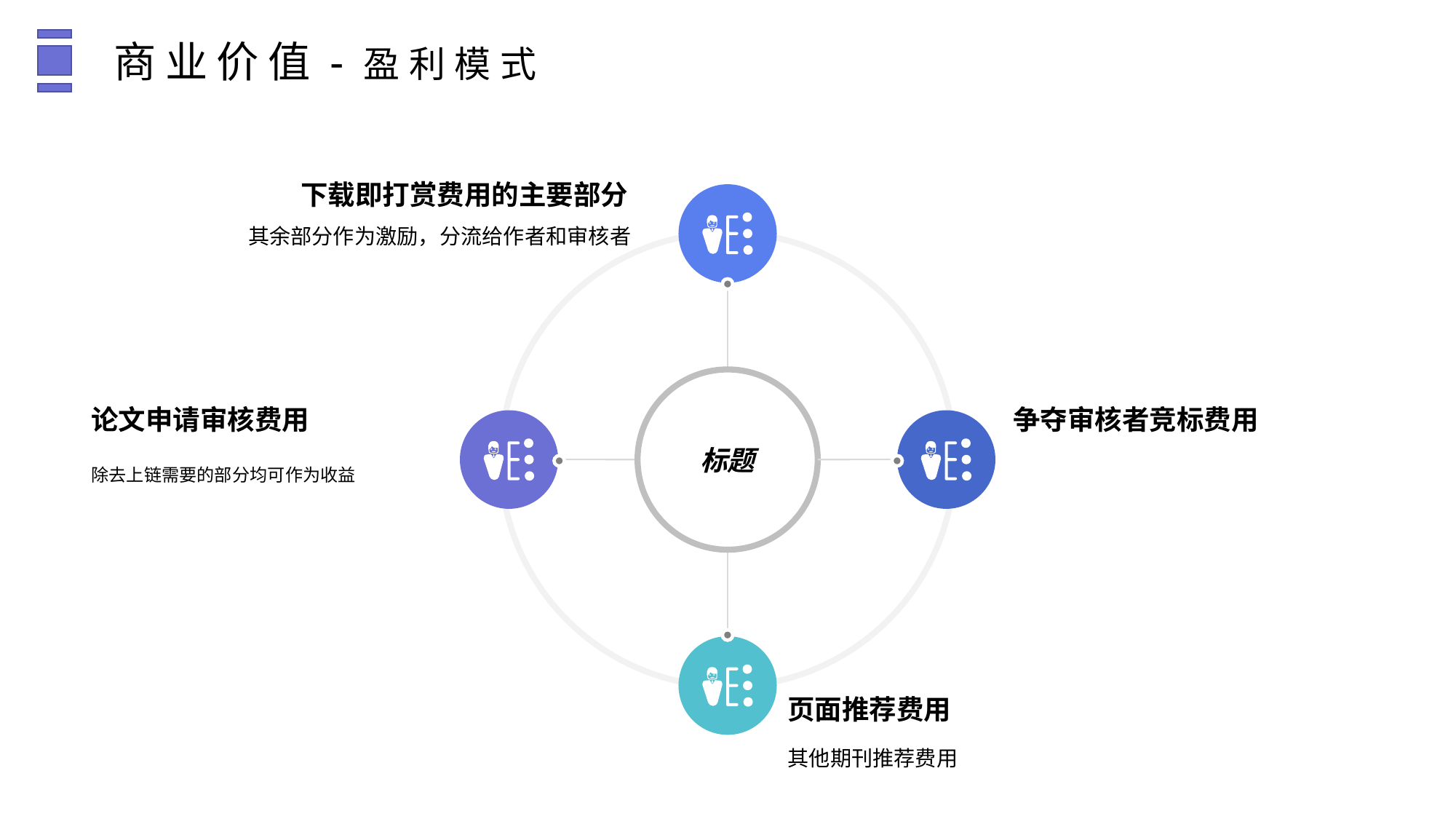

商业价值-盈利模式
下载即打赏费用的主要部分

其余部分作为激励，分流给作者和审核者
争夺审核者竞标费用

标题
论文申请审核费用
除去上链需要的部分均可作为收益

页面推荐费用
其他期刊推荐费用